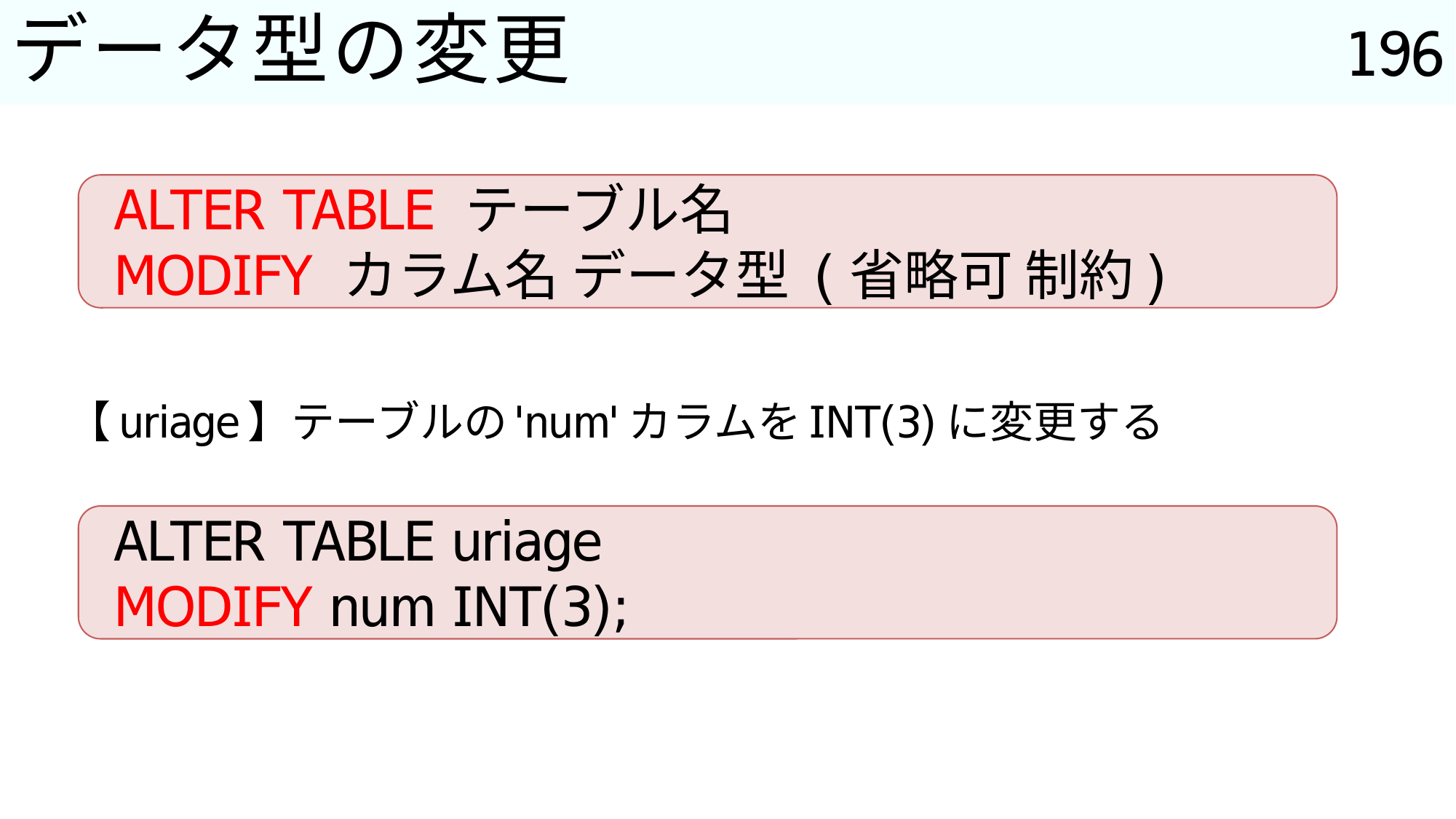

196
# データ型の変更
ALTER TABLE テーブル名
MODIFY カラム名 データ型 (省略可 制約)

【uriage】テーブルの'num'カラムをINT(3)に変更する
ALTER TABLE uriage
MODIFY num INT(3);